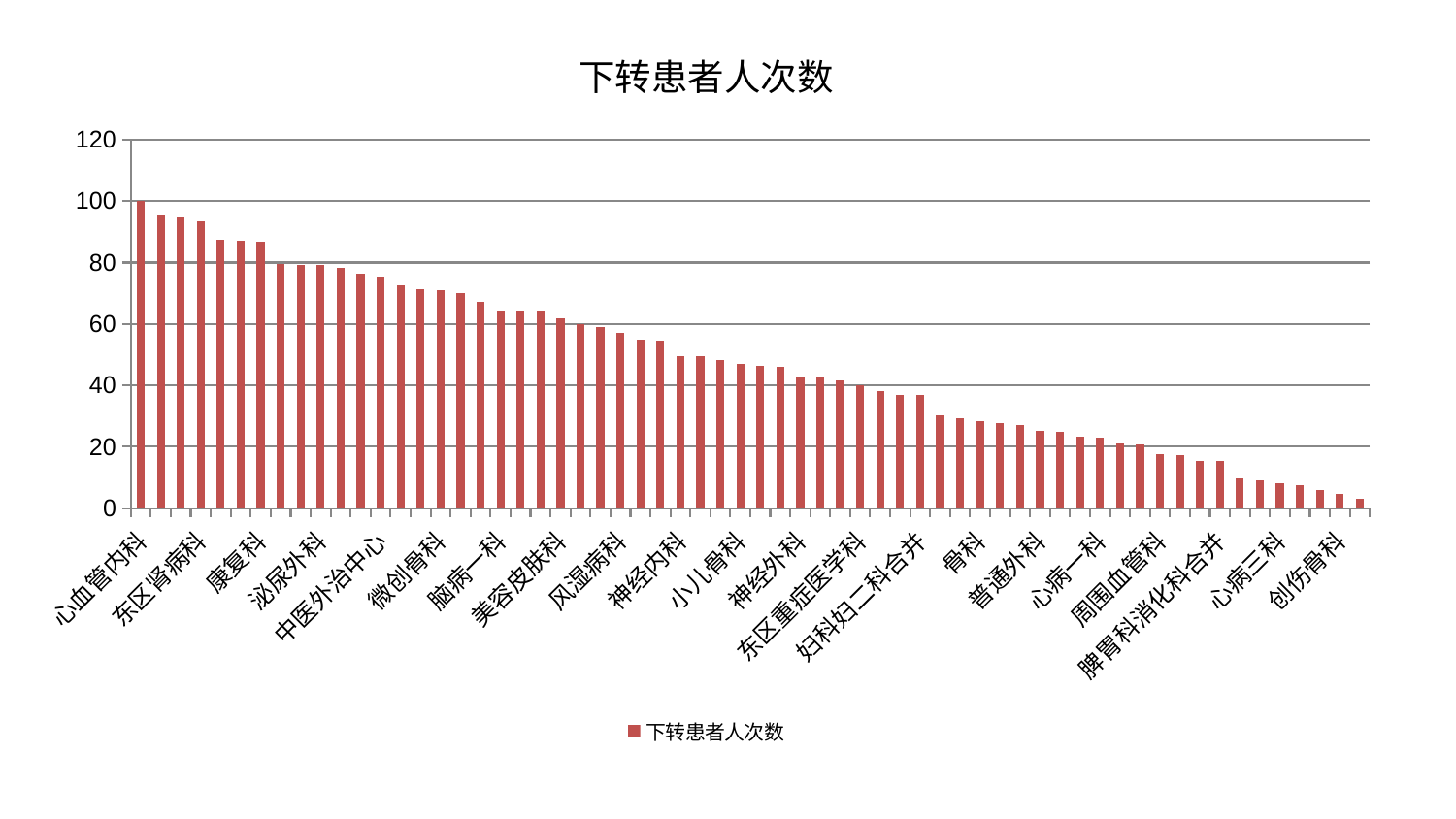

### Chart: 下转患者人次数

| Category | 下转患者人次数 |
|---|---|
| 心血管内科 | 100.0 |
| 消化内科 | 95.22588498947704 |
| 针灸科 | 94.78979623210306 |
| 东区肾病科 | 93.31034627996218 |
| 妇科 | 87.56037037630479 |
| 运动损伤骨科 | 87.03771197043561 |
| 康复科 | 86.70283677992646 |
| 西区重症医学科 | 79.51407756510537 |
| 耳鼻喉科 | 79.3366530147078 |
| 泌尿外科 | 79.19872160555644 |
| 乳腺甲状腺外科 | 78.20952684161631 |
| 显微骨科 | 76.33402849185036 |
| 中医外治中心 | 75.32143295029427 |
| 肾脏内科 | 72.55047615513523 |
| 肝病科 | 71.42664898715624 |
| 微创骨科 | 71.17042691923866 |
| 小儿推拿科 | 70.06566830925647 |
| 老年医学科 | 67.321807977038 |
| 脑病一科 | 64.27437465632359 |
| 肝胆外科 | 64.19558659209517 |
| 男科 | 64.14831568917678 |
| 美容皮肤科 | 61.71610154004982 |
| 肿瘤内科 | 59.86466250866939 |
| 产科 | 58.901790181318674 |
| 风湿病科 | 57.16531175276813 |
| 心病二科 | 54.98545599257282 |
| 心病四科 | 54.44830761129115 |
| 神经内科 | 49.613902491620635 |
| 口腔科 | 49.551327062698974 |
| 肾病科 | 48.36799000605473 |
| 小儿骨科 | 47.055387193752374 |
| 综合内科 | 46.46306493527595 |
| 肛肠科 | 46.065445553174655 |
| 神经外科 | 42.6308909462826 |
| 脑病二科 | 42.46115451700277 |
| 重症医学科 | 41.53544163491888 |
| 东区重症医学科 | 40.026033666918956 |
| 关节骨科 | 38.06864697197915 |
| 儿科 | 36.83864833808177 |
| 妇科妇二科合并 | 36.81968271336988 |
| 皮肤科 | 30.298633756683 |
| 推拿科 | 29.23077334891775 |
| 骨科 | 28.398152456552253 |
| 医院 | 27.595805483500442 |
| 内分泌科 | 26.96335537123157 |
| 普通外科 | 25.103640845452343 |
| 脑病三科 | 24.764943342104242 |
| 眼科 | 23.309107617552073 |
| 心病一科 | 22.882538630838553 |
| 中医经典科 | 21.139902765498583 |
| 脊柱骨科 | 20.681603981625088 |
| 周围血管科 | 17.476626126181888 |
| 脾胃病科 | 17.243768503013353 |
| 血液科 | 15.288589301751784 |
| 脾胃科消化科合并 | 15.256504458162306 |
| 治未病中心 | 9.588592679816298 |
| 呼吸内科 | 9.03320028172914 |
| 心病三科 | 8.139573963752099 |
| 妇二科 | 7.54457781402255 |
| 身心医学科 | 6.094704380552094 |
| 创伤骨科 | 4.726564319365106 |
| 胸外科 | 2.956785989478076 |
83